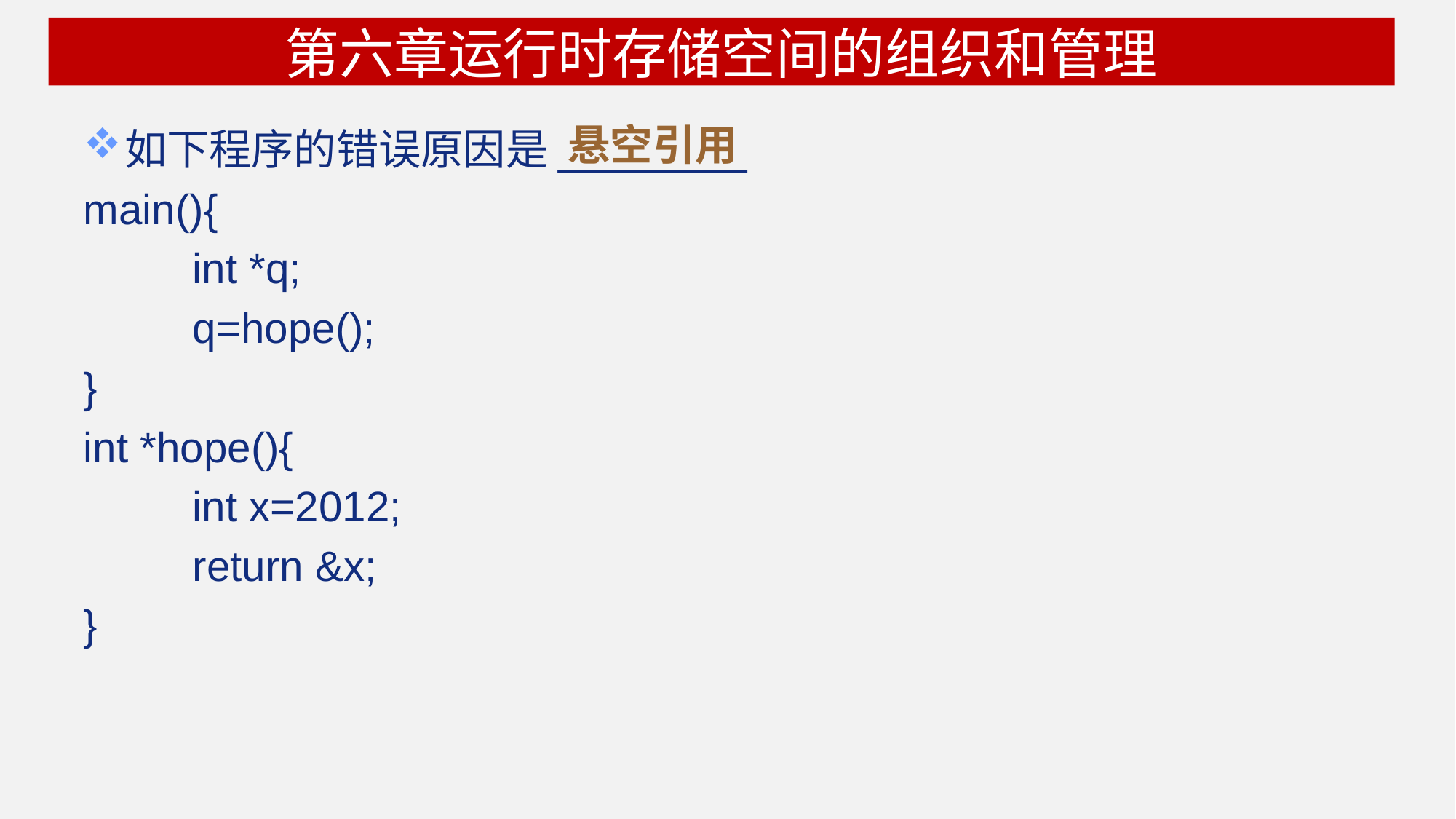

# 第六章运行时存储空间的组织和管理
如下程序的错误原因是________
main(){
	int *q;
	q=hope();
}
int *hope(){
	int x=2012;
	return &x;
}

悬空引用